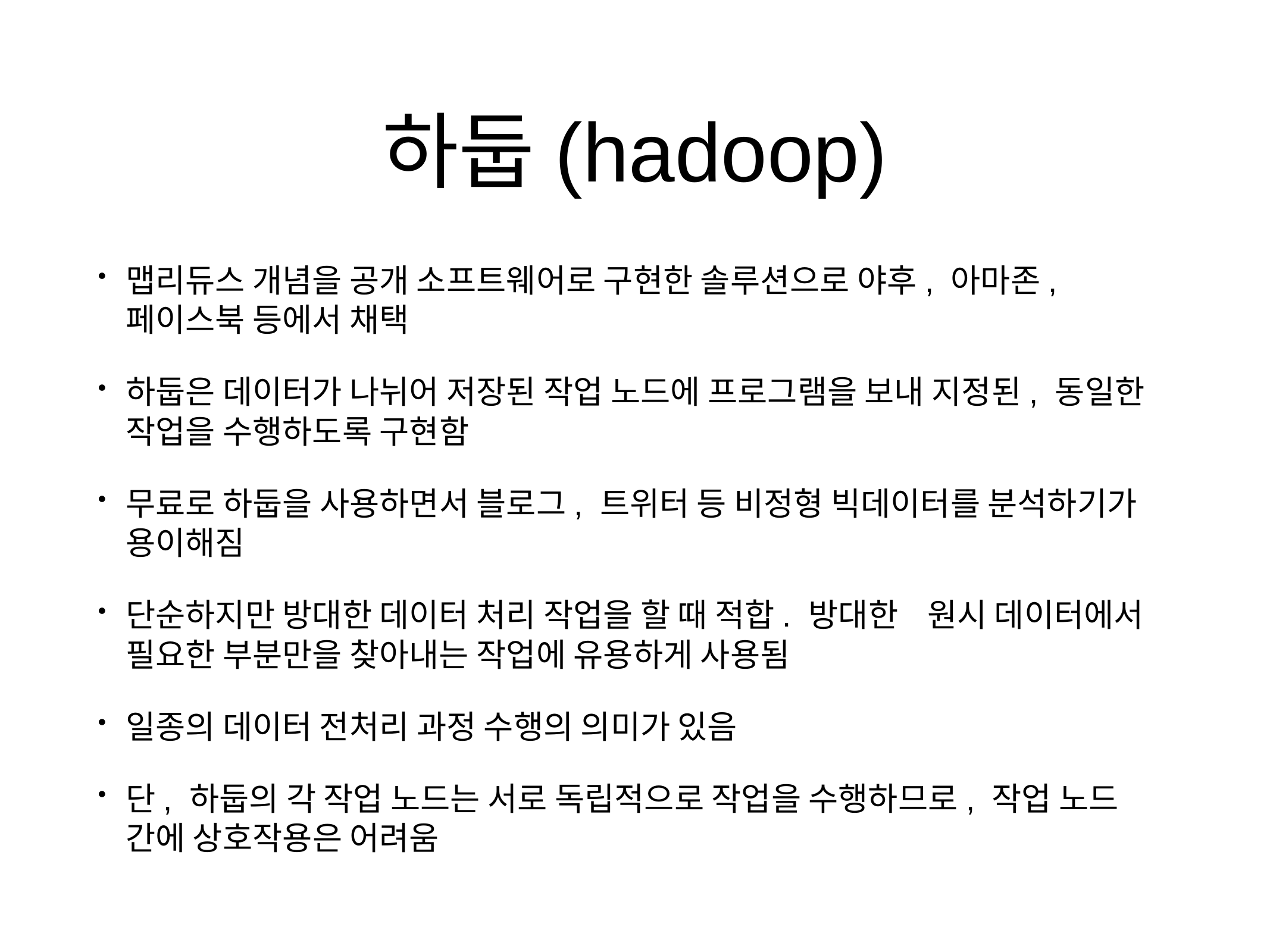

# 하둡(hadoop)
맵리듀스 개념을 공개 소프트웨어로 구현한 솔루션으로 야후, 아마존, 페이스북 등에서 채택
하둡은 데이터가 나뉘어 저장된 작업 노드에 프로그램을 보내 지정된, 동일한 작업을 수행하도록 구현함
무료로 하둡을 사용하면서 블로그, 트위터 등 비정형 빅데이터를 분석하기가 용이해짐
단순하지만 방대한 데이터 처리 작업을 할 때 적합. 방대한    원시 데이터에서 필요한 부분만을 찾아내는 작업에 유용하게 사용됨
일종의 데이터 전처리 과정 수행의 의미가 있음
단, 하둡의 각 작업 노드는 서로 독립적으로 작업을 수행하므로, 작업 노드 간에 상호작용은 어려움
96